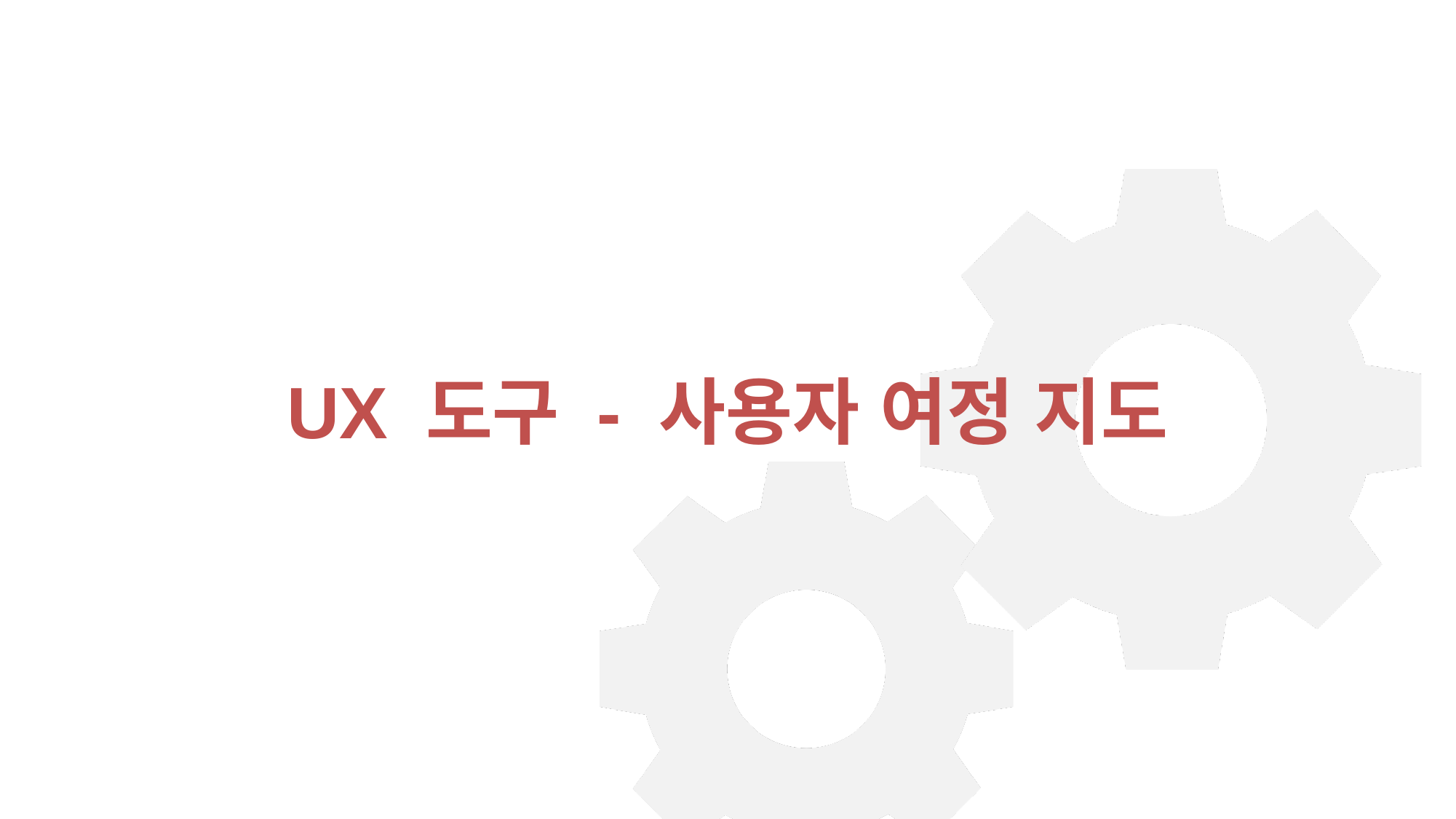

# UX 도구 - 사용자 여정 지도